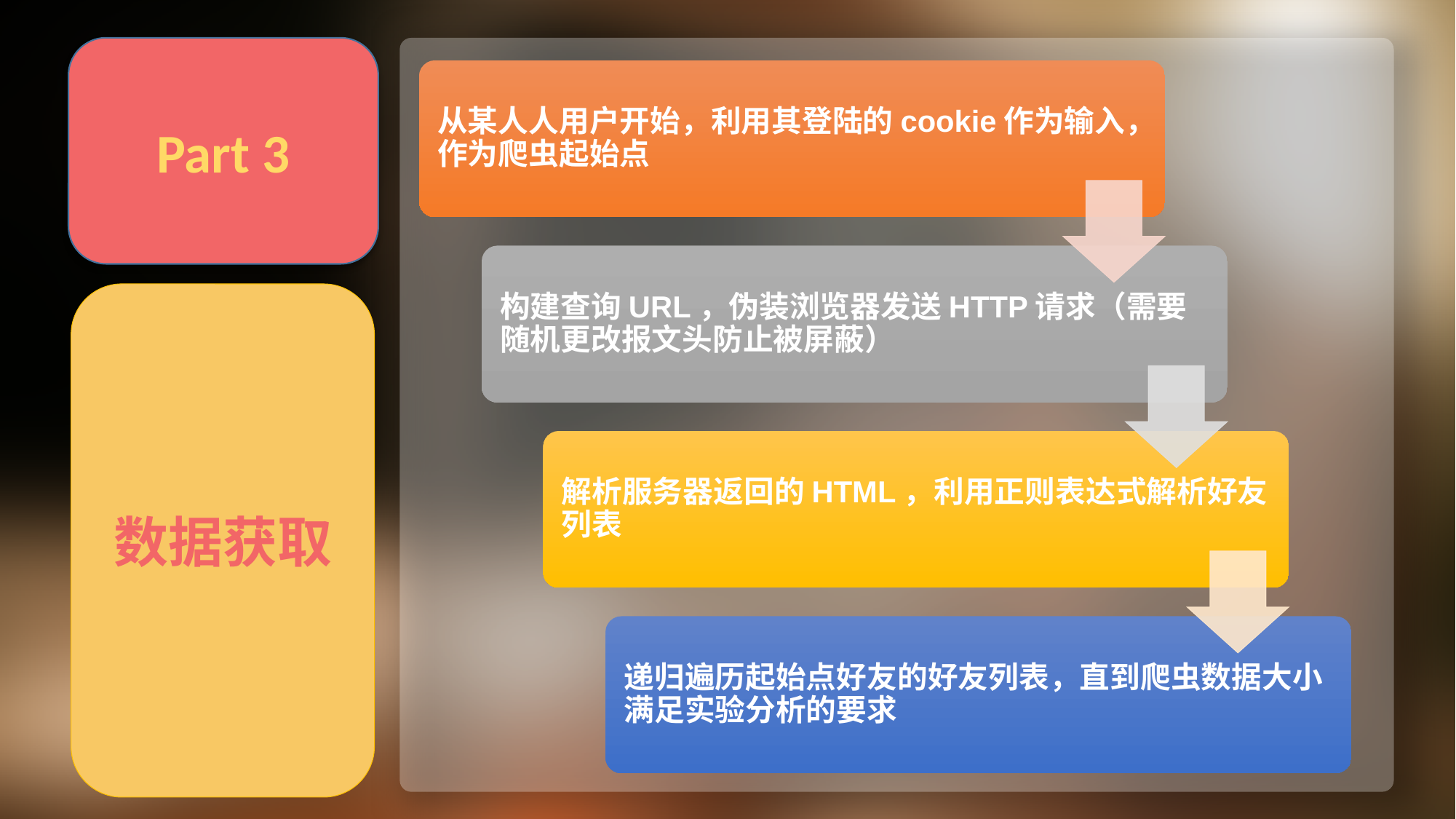

Part 3
从某人人用户开始，利用其登陆的cookie作为输入，作为爬虫起始点
构建查询URL，伪装浏览器发送HTTP请求（需要随机更改报文头防止被屏蔽）
解析服务器返回的HTML，利用正则表达式解析好友列表
递归遍历起始点好友的好友列表，直到爬虫数据大小满足实验分析的要求

化
数据获取